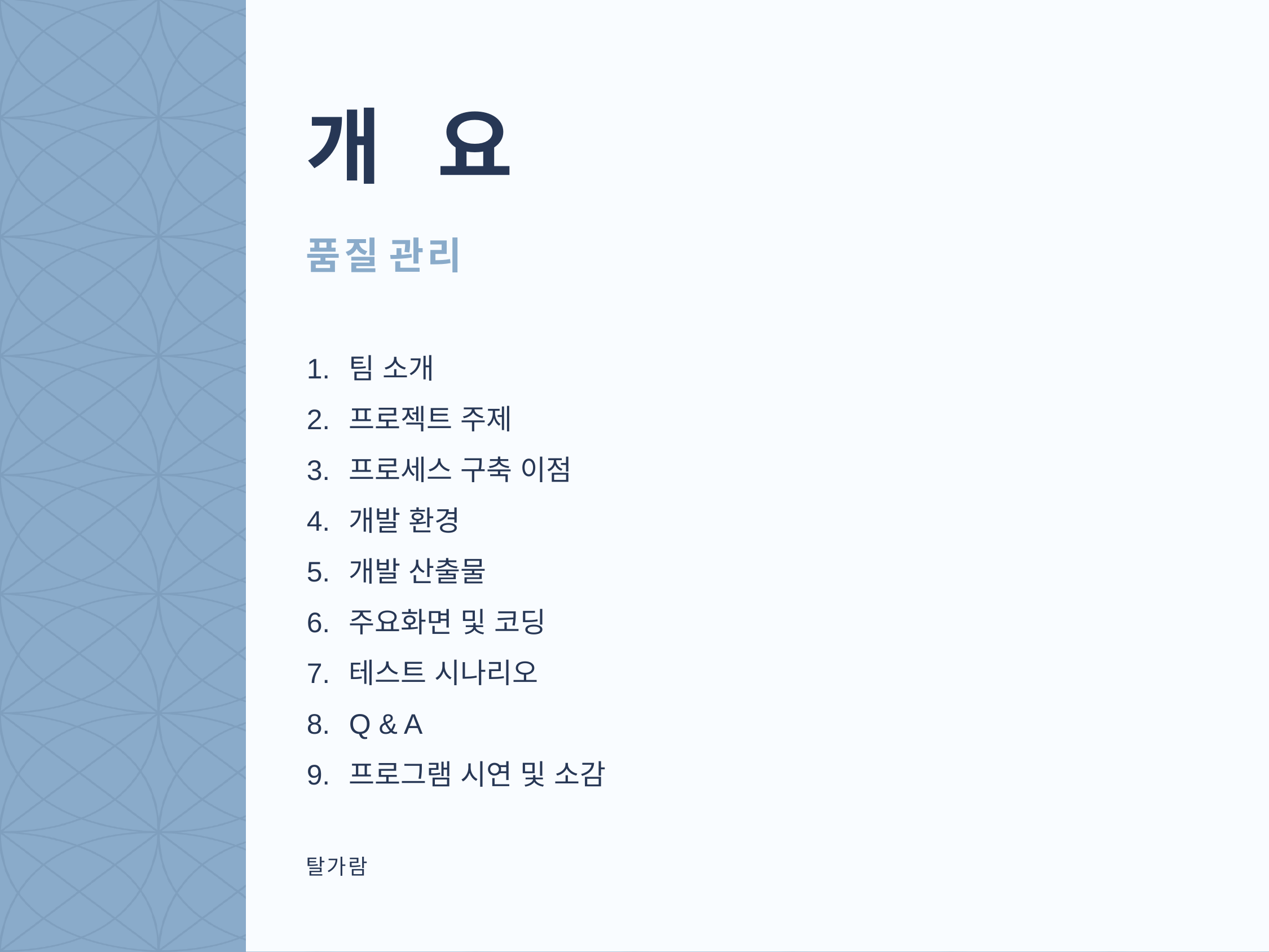

개   요
품 질  관 리
팀 소개
프로젝트 주제
프로세스 구축 이점
개발 환경
개발 산출물
주요화면 및 코딩
테스트 시나리오
Q & A
프로그램 시연 및 소감
탈가람